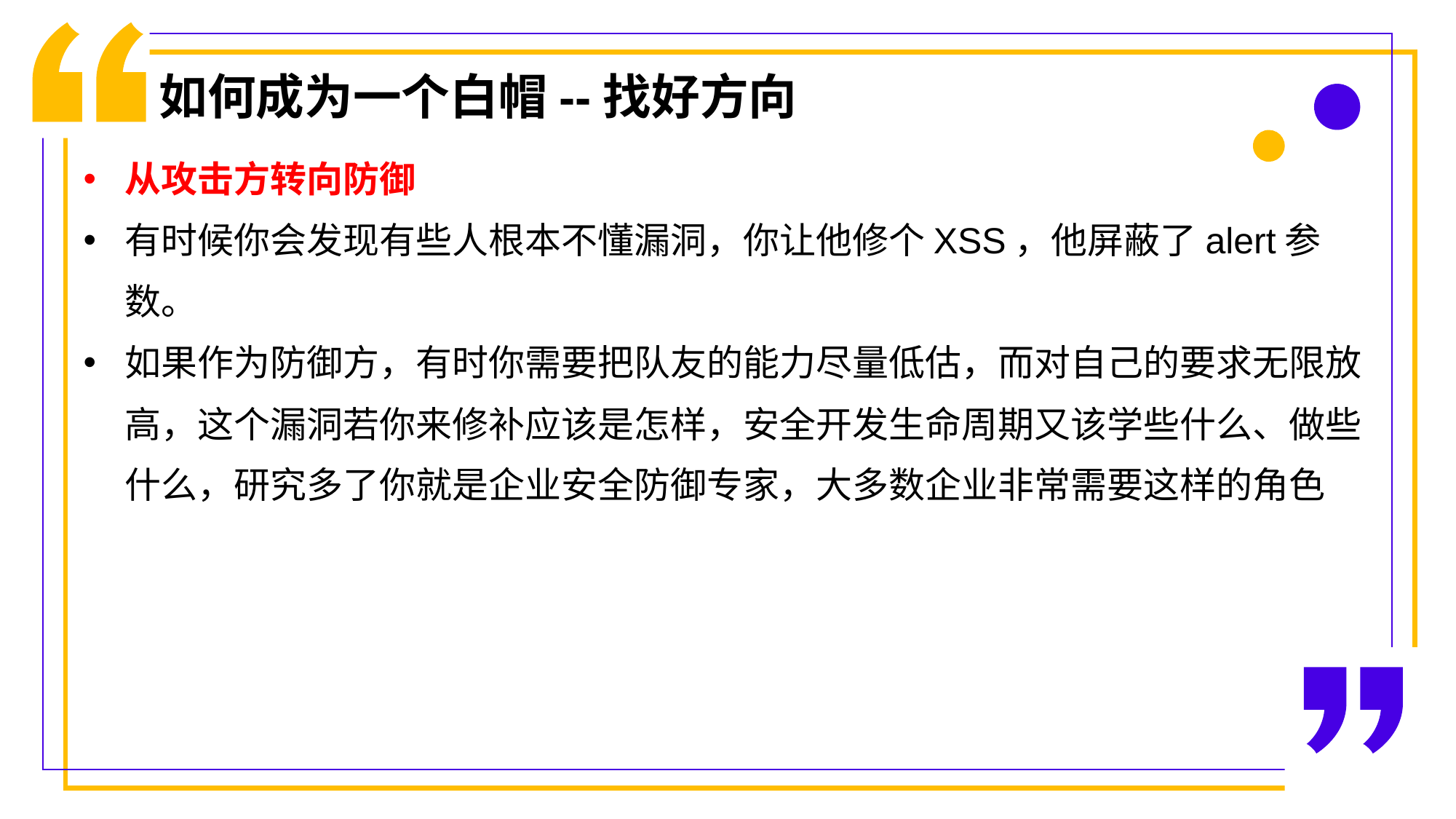

如何成为一个白帽--找好方向

从攻击方转向防御
有时候你会发现有些人根本不懂漏洞，你让他修个XSS，他屏蔽了alert参数。
如果作为防御方，有时你需要把队友的能力尽量低估，而对自己的要求无限放高，这个漏洞若你来修补应该是怎样，安全开发生命周期又该学些什么、做些什么，研究多了你就是企业安全防御专家，大多数企业非常需要这样的角色